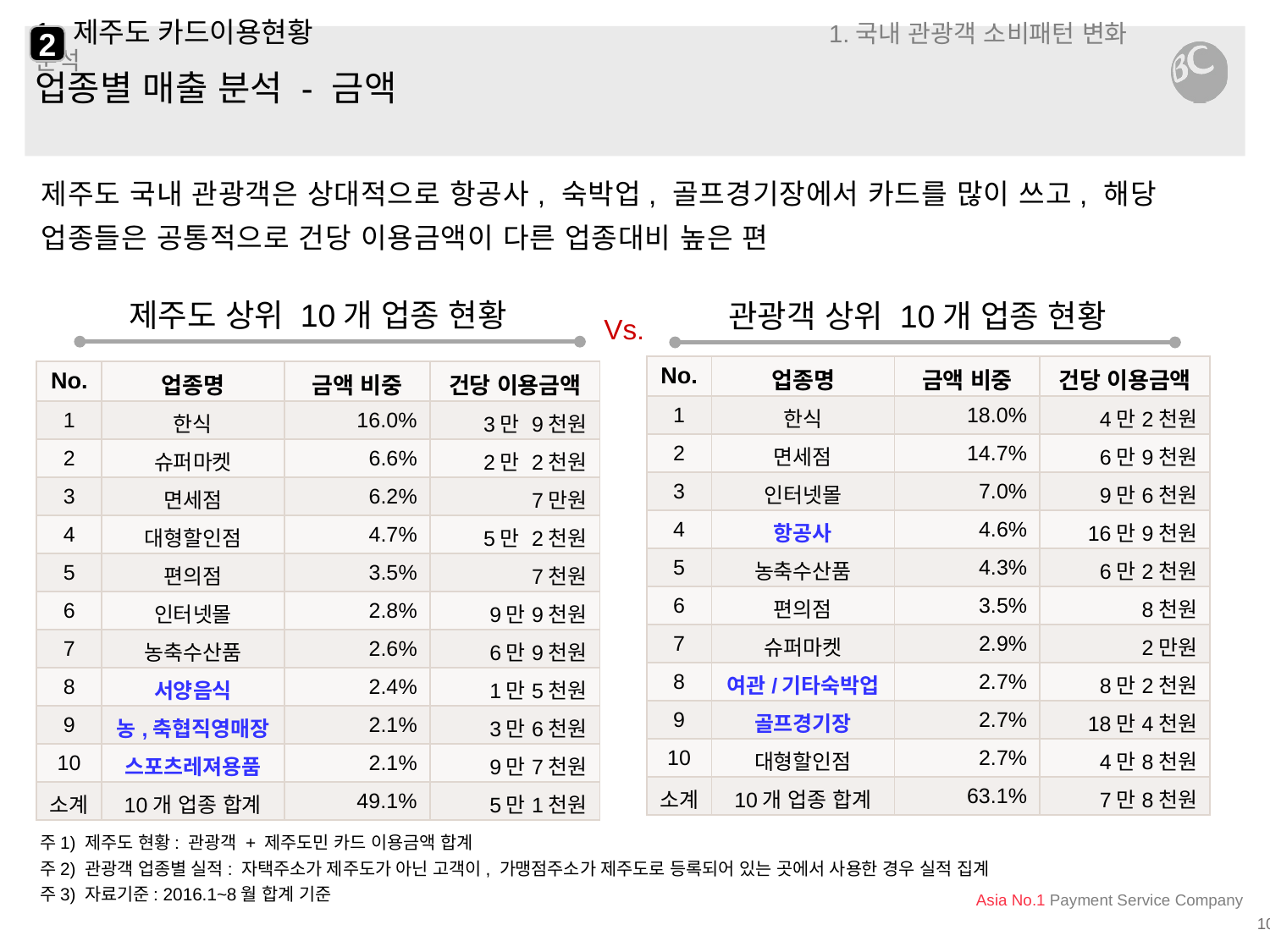

2
# 1. 제주도 카드이용현황                                                                 1.국내 관광객 소비패턴 변화 분석
업종별 매출 분석 - 금액
제주도 국내 관광객은 상대적으로 항공사, 숙박업, 골프경기장에서 카드를 많이 쓰고, 해당 업종들은 공통적으로 건당 이용금액이 다른 업종대비 높은 편
제주도 상위 10개 업종 현황
관광객 상위 10개 업종 현황
Vs.
| No. | 업종명 | 금액 비중 | 건당 이용금액 |
| --- | --- | --- | --- |
| 1 | 한식 | 18.0% | 4만2천원 |
| 2 | 면세점 | 14.7% | 6만9천원 |
| 3 | 인터넷몰 | 7.0% | 9만6천원 |
| 4 | 항공사 | 4.6% | 16만9천원 |
| 5 | 농축수산품 | 4.3% | 6만2천원 |
| 6 | 편의점 | 3.5% | 8천원 |
| 7 | 슈퍼마켓 | 2.9% | 2만원 |
| 8 | 여관/기타숙박업 | 2.7% | 8만2천원 |
| 9 | 골프경기장 | 2.7% | 18만4천원 |
| 10 | 대형할인점 | 2.7% | 4만8천원 |
| 소계 | 10개 업종 합계 | 63.1% | 7만8천원 |
| No. | 업종명 | 금액 비중 | 건당 이용금액 |
| --- | --- | --- | --- |
| 1 | 한식 | 16.0% | 3만 9천원 |
| 2 | 슈퍼마켓 | 6.6% | 2만 2천원 |
| 3 | 면세점 | 6.2% | 7만원 |
| 4 | 대형할인점 | 4.7% | 5만 2천원 |
| 5 | 편의점 | 3.5% | 7천원 |
| 6 | 인터넷몰 | 2.8% | 9만9천원 |
| 7 | 농축수산품 | 2.6% | 6만9천원 |
| 8 | 서양음식 | 2.4% | 1만5천원 |
| 9 | 농,축협직영매장 | 2.1% | 3만6천원 |
| 10 | 스포츠레져용품 | 2.1% | 9만7천원 |
| 소계 | 10개 업종 합계 | 49.1% | 5만1천원 |
주1) 제주도 현황: 관광객 + 제주도민 카드 이용금액 합계
주2) 관광객 업종별 실적: 자택주소가 제주도가 아닌 고객이, 가맹점주소가 제주도로 등록되어 있는 곳에서 사용한 경우 실적 집계
주3) 자료기준: 2016.1~8월 합계 기준